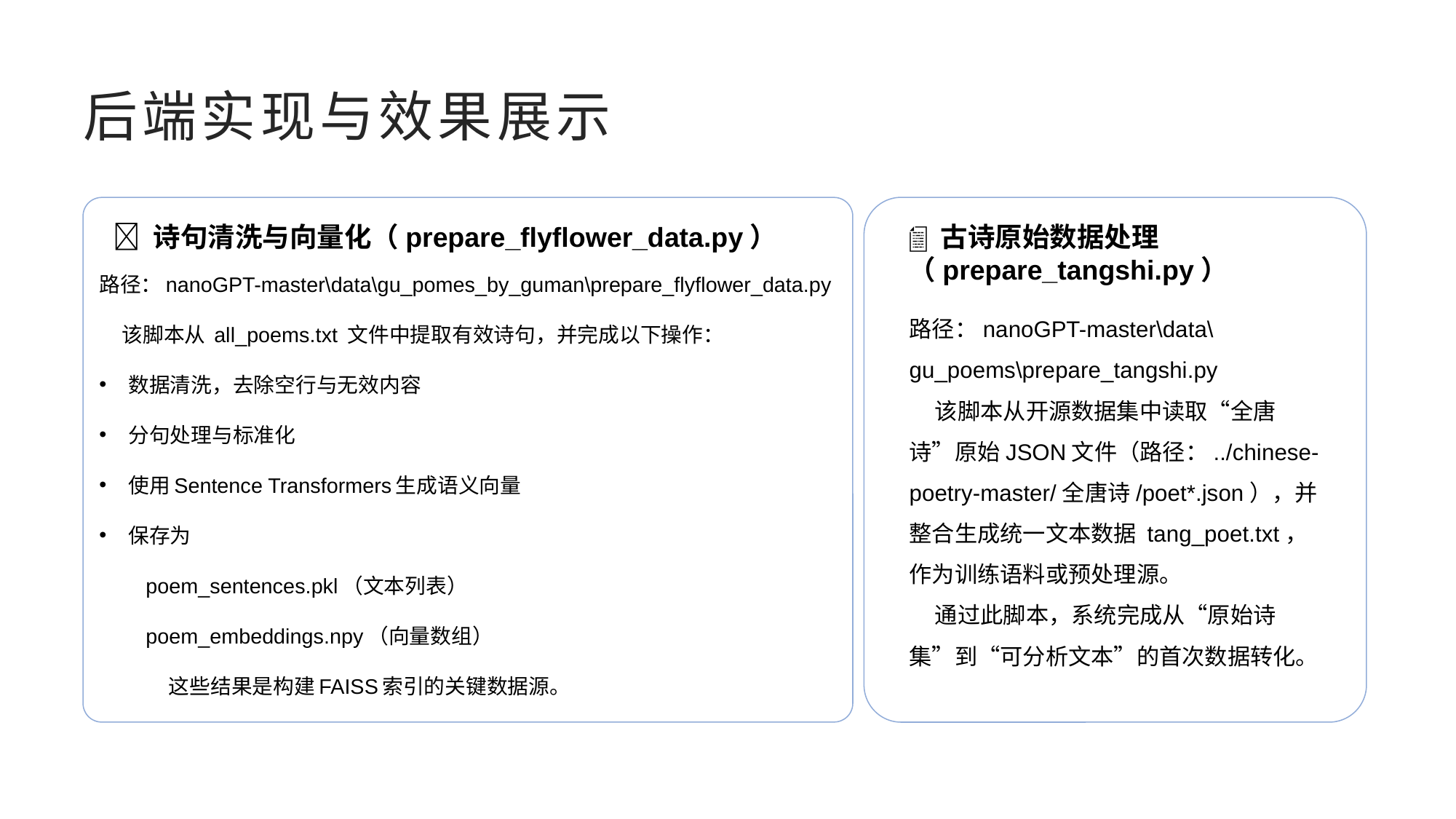

# 后端实现与效果展示

路径：nanoGPT-master\data\gu_poems\prepare_tangshi.py
    该脚本从开源数据集中读取“全唐诗”原始JSON文件（路径：../chinese-poetry-master/全唐诗/poet*.json），并整合生成统一文本数据 tang_poet.txt，作为训练语料或预处理源。
    通过此脚本，系统完成从“原始诗集”到“可分析文本”的首次数据转化。

路径：nanoGPT-master\data\gu_pomes_by_guman\prepare_flyflower_data.py

    该脚本从 all_poems.txt 文件中提取有效诗句，并完成以下操作：

数据清洗，去除空行与无效内容

分句处理与标准化

使用Sentence Transformers生成语义向量

保存为

poem_sentences.pkl（文本列表）

poem_embeddings.npy（向量数组）

    这些结果是构建FAISS索引的关键数据源。
🧹 诗句清洗与向量化（prepare_flyflower_data.py）
📄 古诗原始数据处理（prepare_tangshi.py）